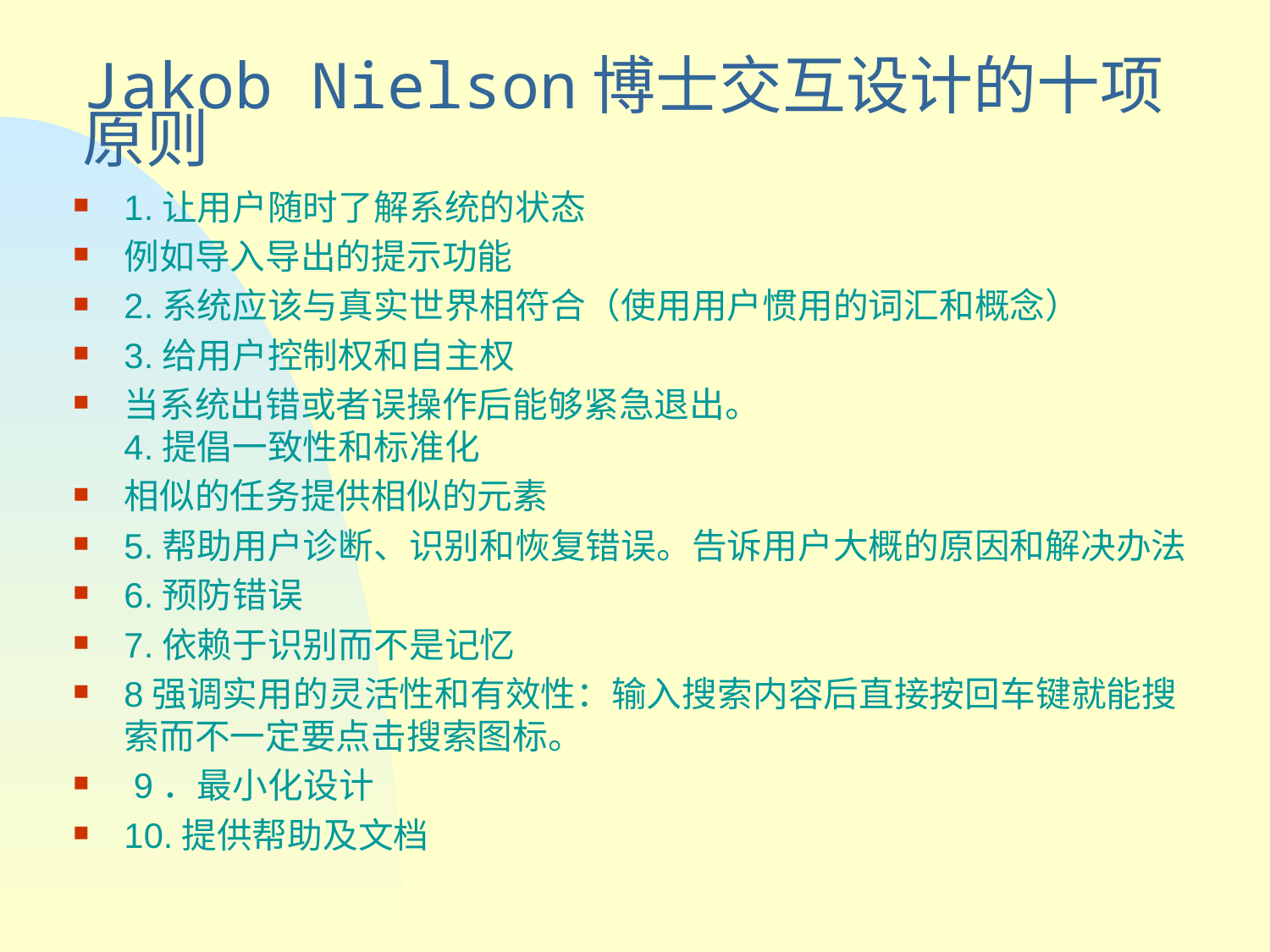

# Jakob Nielson博士交互设计的十项原则
1.让用户随时了解系统的状态
例如导入导出的提示功能
2.系统应该与真实世界相符合（使用用户惯用的词汇和概念）
3.给用户控制权和自主权
当系统出错或者误操作后能够紧急退出。
4.提倡一致性和标准化
相似的任务提供相似的元素
5.帮助用户诊断、识别和恢复错误。告诉用户大概的原因和解决办法
6.预防错误
7.依赖于识别而不是记忆
8强调实用的灵活性和有效性：输入搜索内容后直接按回车键就能搜索而不一定要点击搜索图标。
 9．最小化设计
10.提供帮助及文档